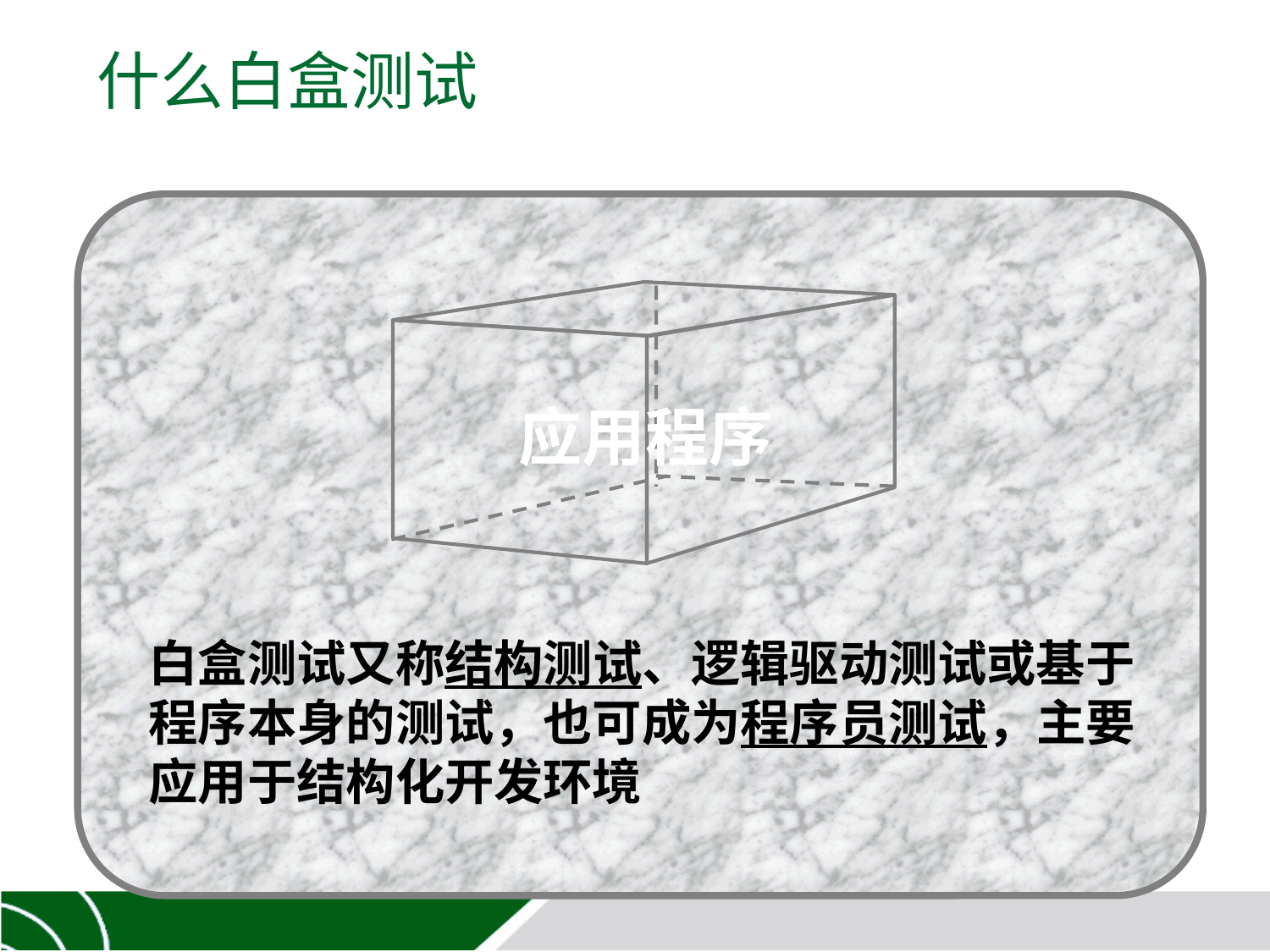

# 什么白盒测试

应用程序
白盒测试又称结构测试、逻辑驱动测试或基于
程序本身的测试，也可成为程序员测试，主要
应用于结构化开发环境